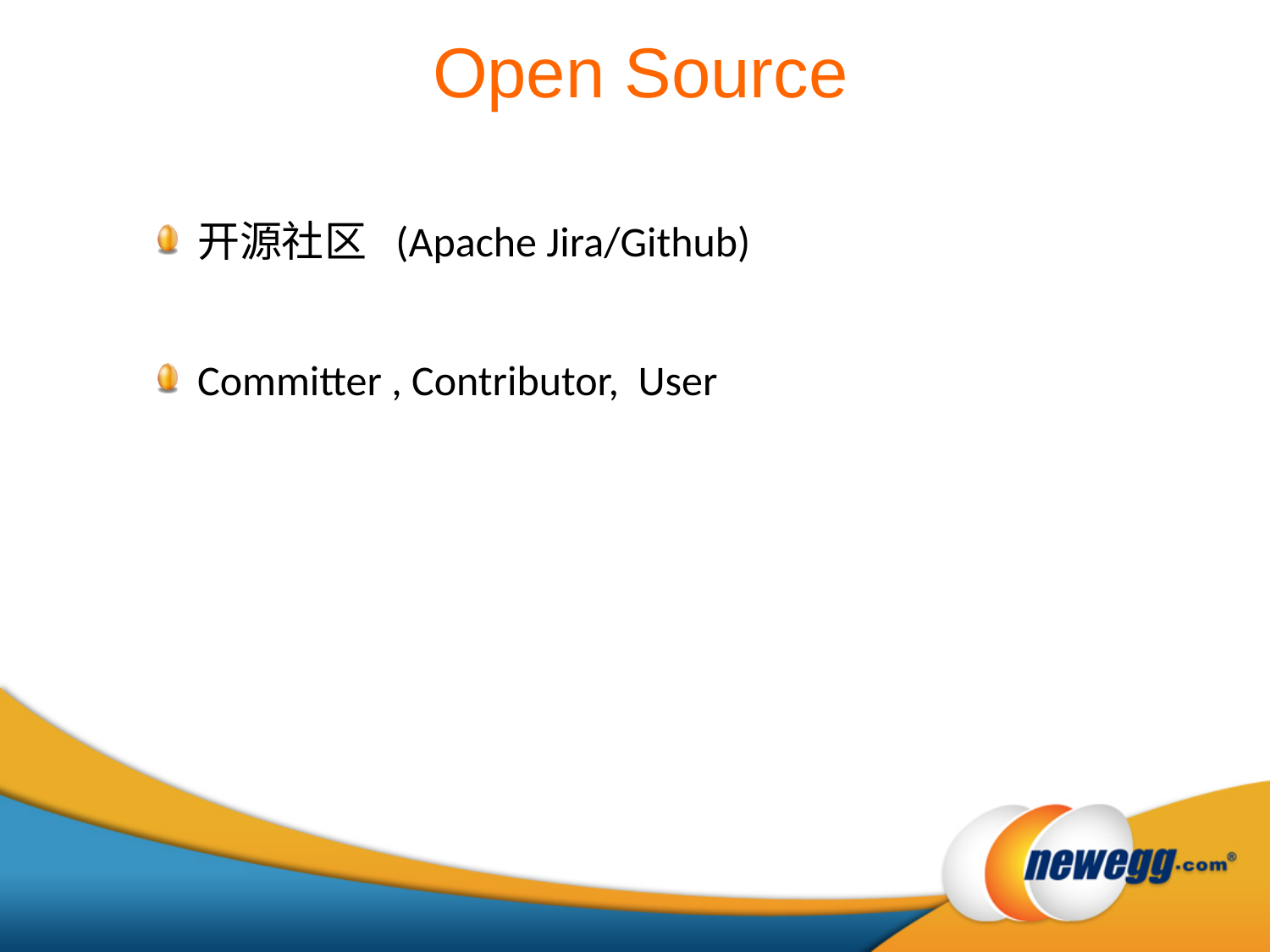

Open Source

开源社区  (Apache Jira/Github)

Committer , Contributor,  User